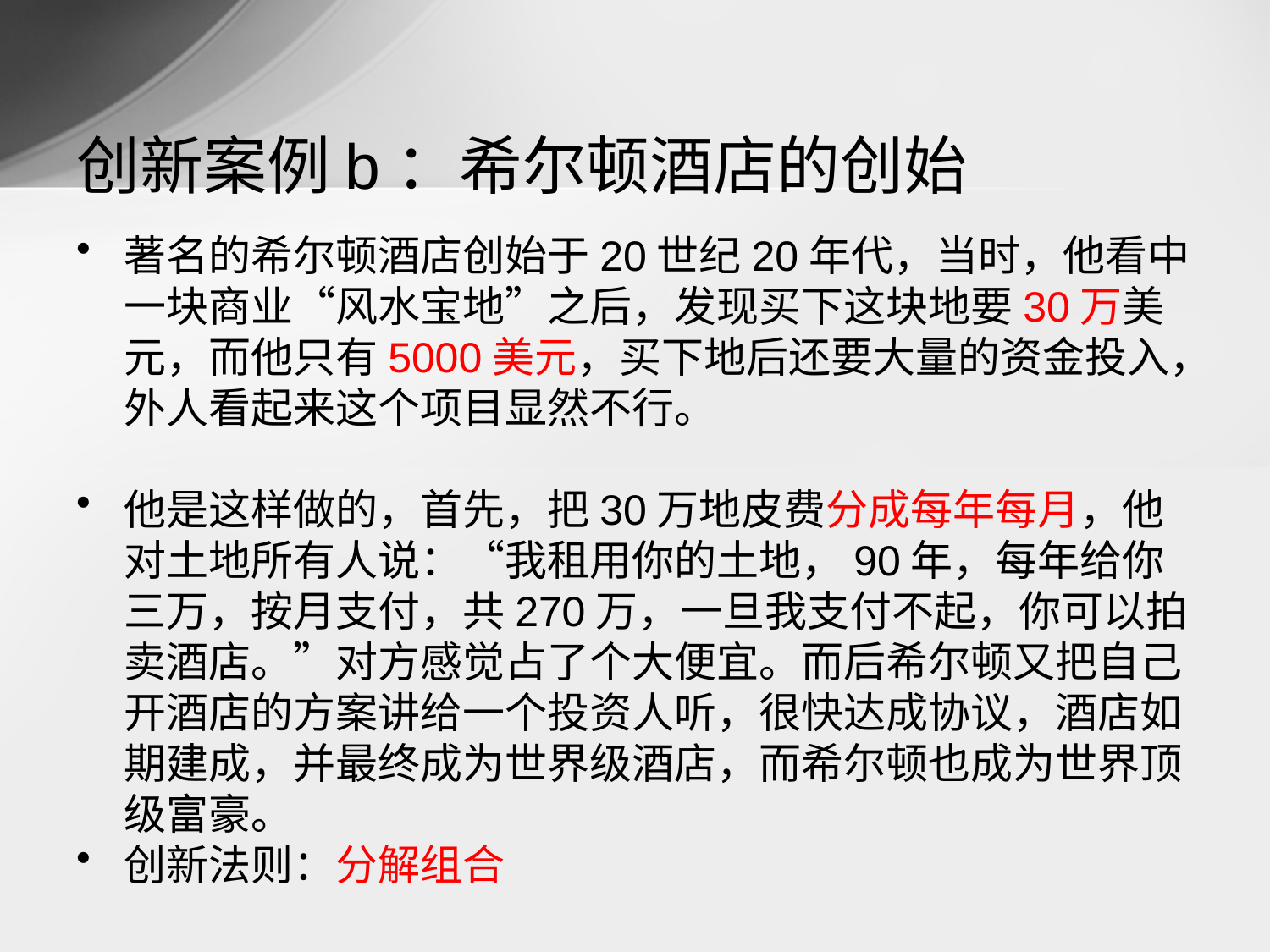

# 创新案例b：希尔顿酒店的创始
著名的希尔顿酒店创始于20世纪20年代，当时，他看中一块商业“风水宝地”之后，发现买下这块地要30万美元，而他只有5000美元，买下地后还要大量的资金投入，外人看起来这个项目显然不行。

他是这样做的，首先，把30万地皮费分成每年每月，他对土地所有人说：“我租用你的土地，90年，每年给你三万，按月支付，共270万，一旦我支付不起，你可以拍卖酒店。”对方感觉占了个大便宜。而后希尔顿又把自己开酒店的方案讲给一个投资人听，很快达成协议，酒店如期建成，并最终成为世界级酒店，而希尔顿也成为世界顶级富豪。
创新法则：分解组合